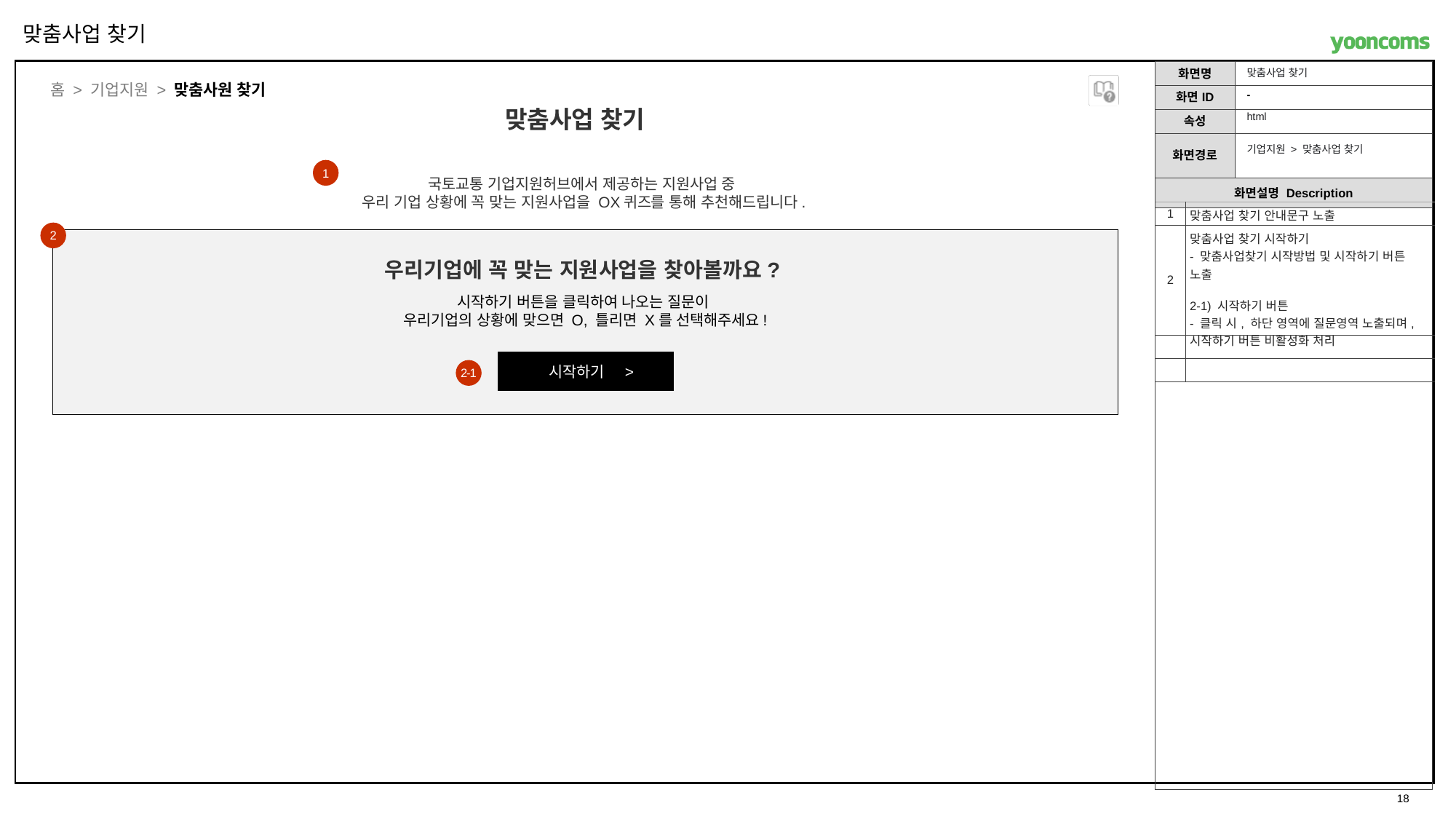

맞춤사업 찾기
맞춤사업 찾기
홈 > 기업지원 > 맞춤사원 찾기
-
맞춤사업 찾기
html
기업지원 > 맞춤사업 찾기

국토교통 기업지원허브에서 제공하는 지원사업 중
우리 기업 상황에 꼭 맞는 지원사업을 OX퀴즈를 통해 추천해드립니다.
1

| 1 | 맞춤사업 찾기 안내문구 노출 |
| --- | --- |
| 2 | 맞춤사업 찾기 시작하기 - 맞춤사업찾기 시작방법 및 시작하기 버튼 노출 2-1) 시작하기 버튼 - 클릭 시, 하단 영역에 질문영역 노출되며, 시작하기 버튼 비활성화 처리 |
|  |  |
|  |  |
2

우리기업에 꼭 맞는 지원사업을 찾아볼까요?
시작하기 버튼을 클릭하여 나오는 질문이
우리기업의 상황에 맞으면 O, 틀리면 X를 선택해주세요!
  시작하기    >
2-1